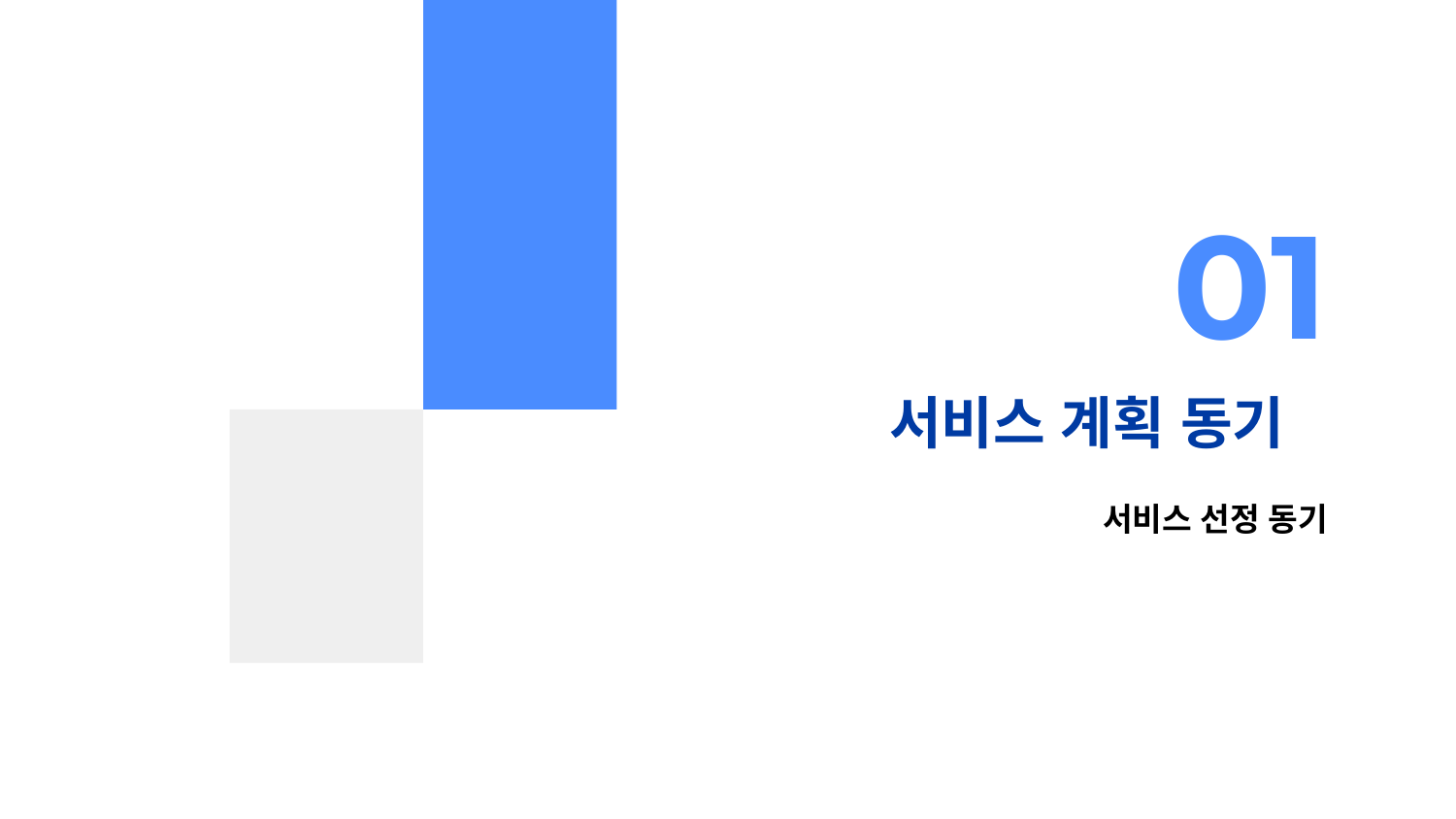

01
# 서비스 계획 동기
서비스 선정 동기